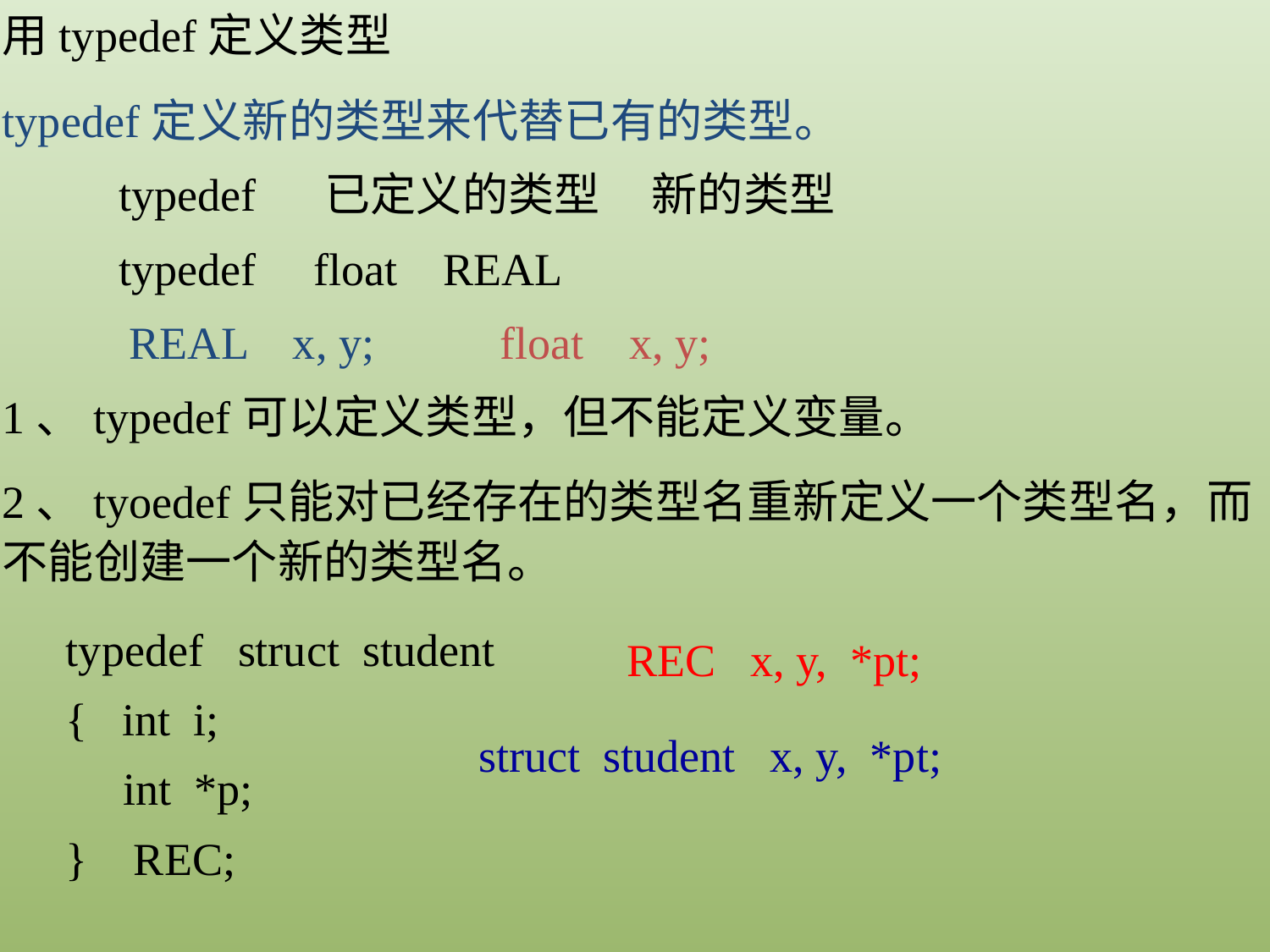

用typedef定义类型
typedef定义新的类型来代替已有的类型。
typedef     已定义的类型     新的类型
typedef     float    REAL
REAL    x, y;
float    x, y;
1、typedef可以定义类型，但不能定义变量。
2、tyoedef只能对已经存在的类型名重新定义一个类型名，而不能创建一个新的类型名。
typedef   struct  student
{   int  i;
     int  *p;
}    REC;
REC   x, y,  *pt;
struct  student   x, y,  *pt;
584